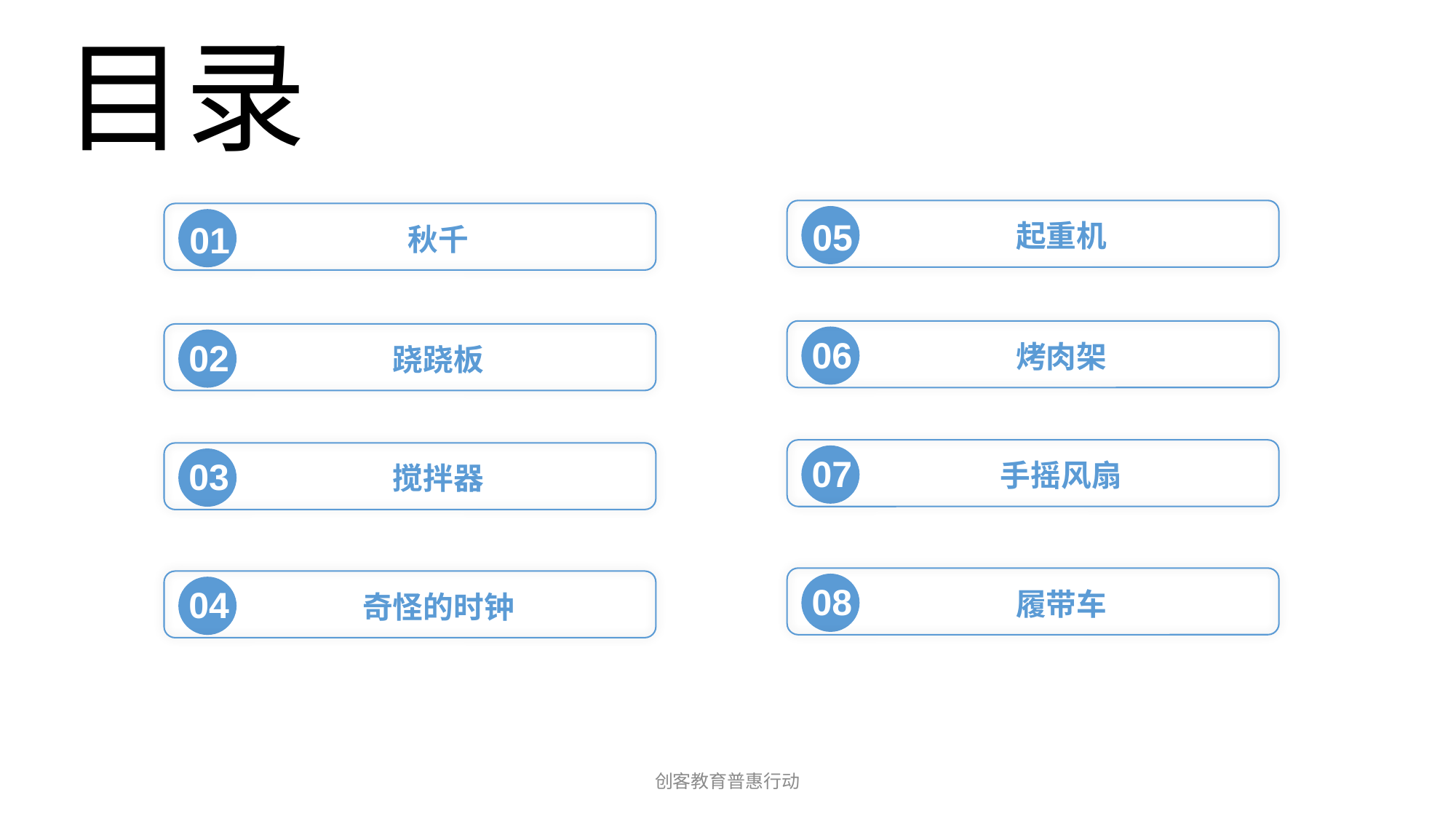

目录
/CONTENTS
目录

05
起重机

01
秋千

06
烤肉架

02
跷跷板

07
手摇风扇

03
搅拌器

08
履带车

04
奇怪的时钟
创客教育普惠行动